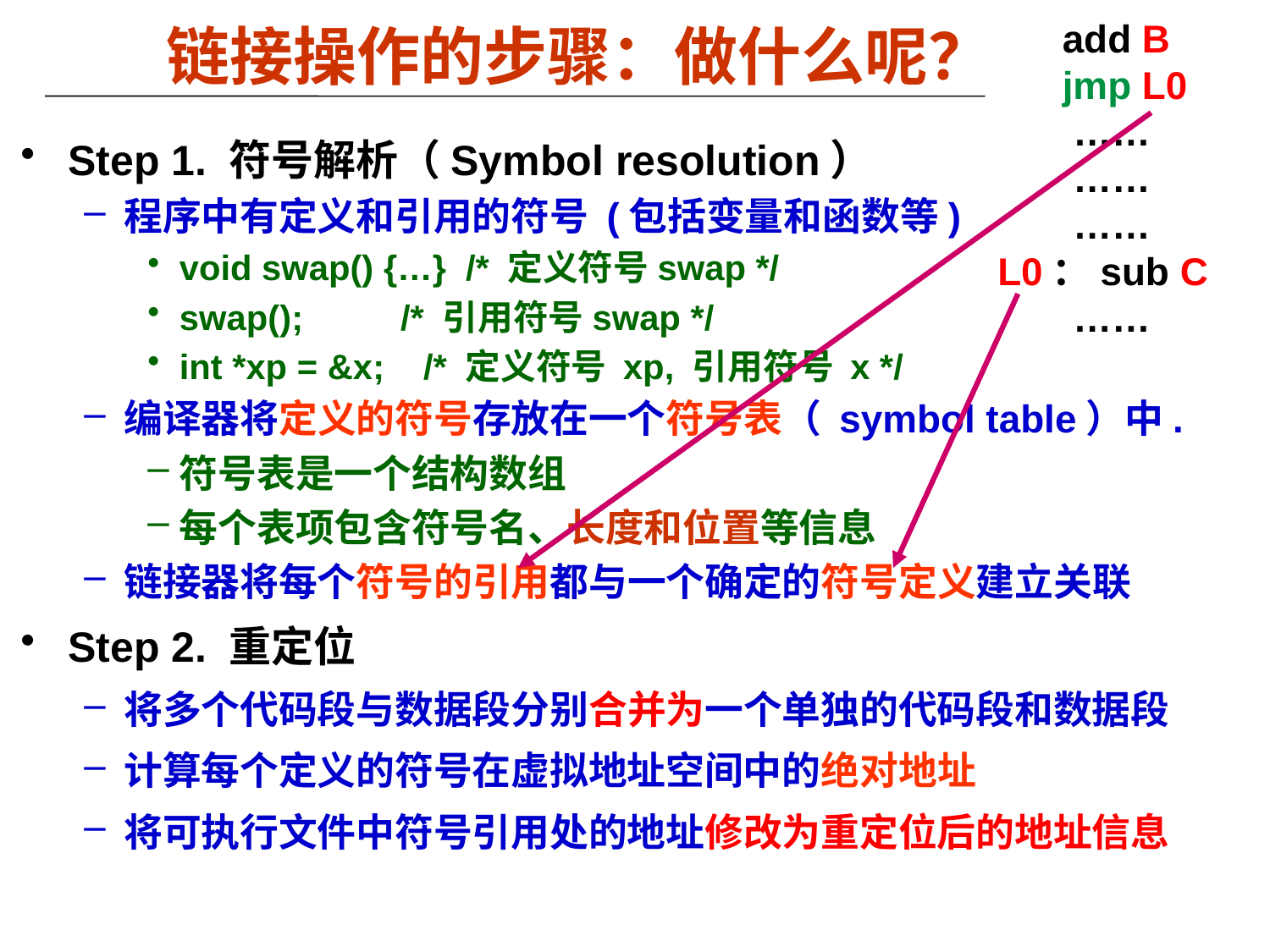

链接操作的步骤：做什么呢？
      add B
      jmp L0
       ……
       ……
       ……
L0：sub C
       ……

Step 1. 符号解析（Symbol resolution）
程序中有定义和引用的符号 (包括变量和函数等)
void swap() {…}  /* 定义符号swap */
swap();          /* 引用符号swap */
int *xp = &x;    /* 定义符号 xp, 引用符号 x */
编译器将定义的符号存放在一个符号表（ symbol table）中.
符号表是一个结构数组
每个表项包含符号名、长度和位置等信息
链接器将每个符号的引用都与一个确定的符号定义建立关联
Step 2. 重定位
将多个代码段与数据段分别合并为一个单独的代码段和数据段
计算每个定义的符号在虚拟地址空间中的绝对地址
将可执行文件中符号引用处的地址修改为重定位后的地址信息